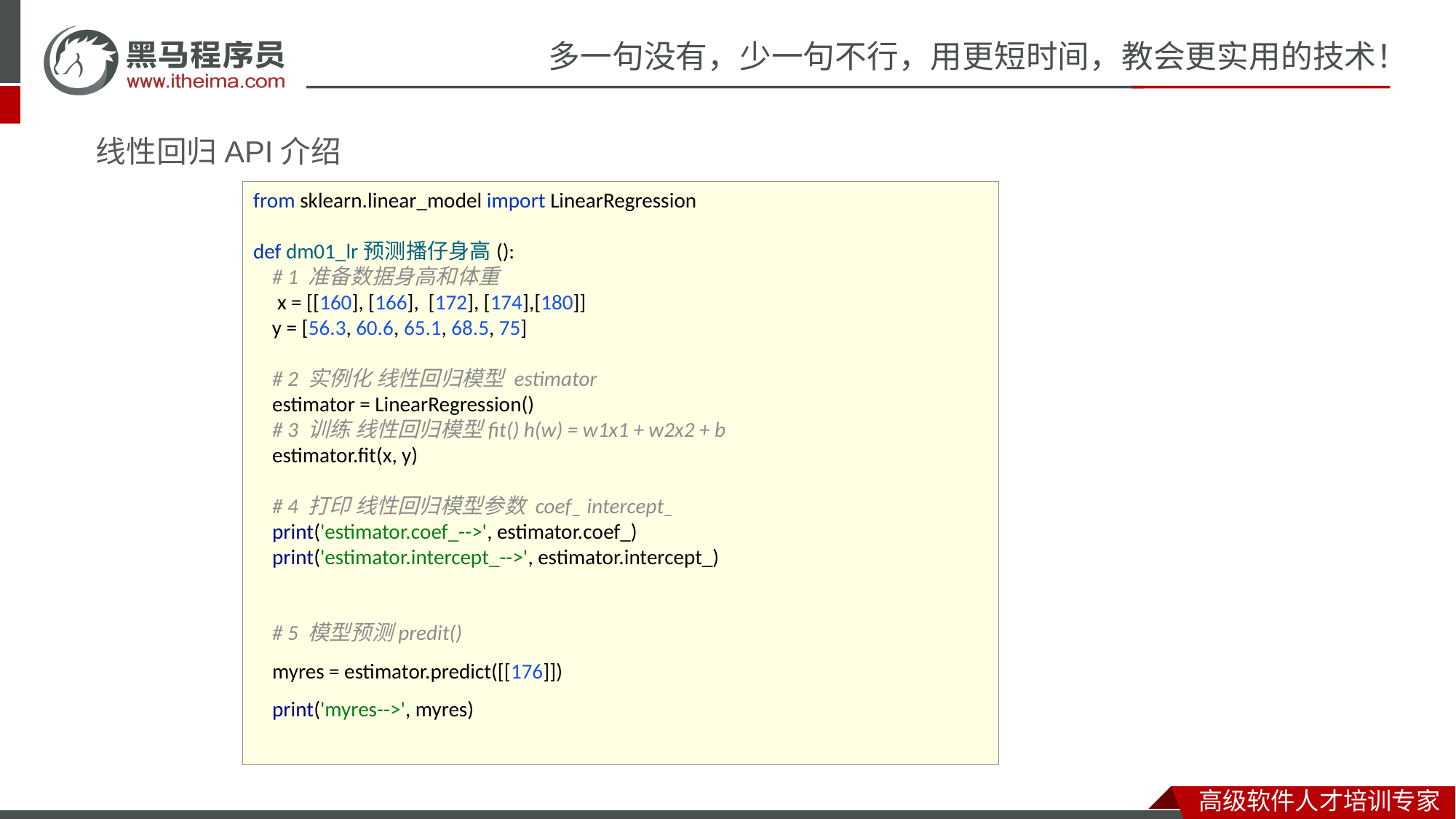

# 线性回归API介绍
from sklearn.linear_model import LinearRegression
def dm01_lr预测播仔身高():
    # 1 准备数据身高和体重
    x = [[160], [166],  [172], [174],[180]]
    y = [56.3, 60.6, 65.1, 68.5, 75]
    # 2 实例化 线性回归模型 estimator
    estimator = LinearRegression()
    # 3 训练 线性回归模型fit() h(w) = w1x1 + w2x2 + b
    estimator.fit(x, y)
    # 4 打印 线性回归模型参数 coef_ intercept_
    print('estimator.coef_-->', estimator.coef_)
    print('estimator.intercept_-->', estimator.intercept_)
    # 5 模型预测predit()
    myres = estimator.predict([[176]])
    print('myres-->', myres)